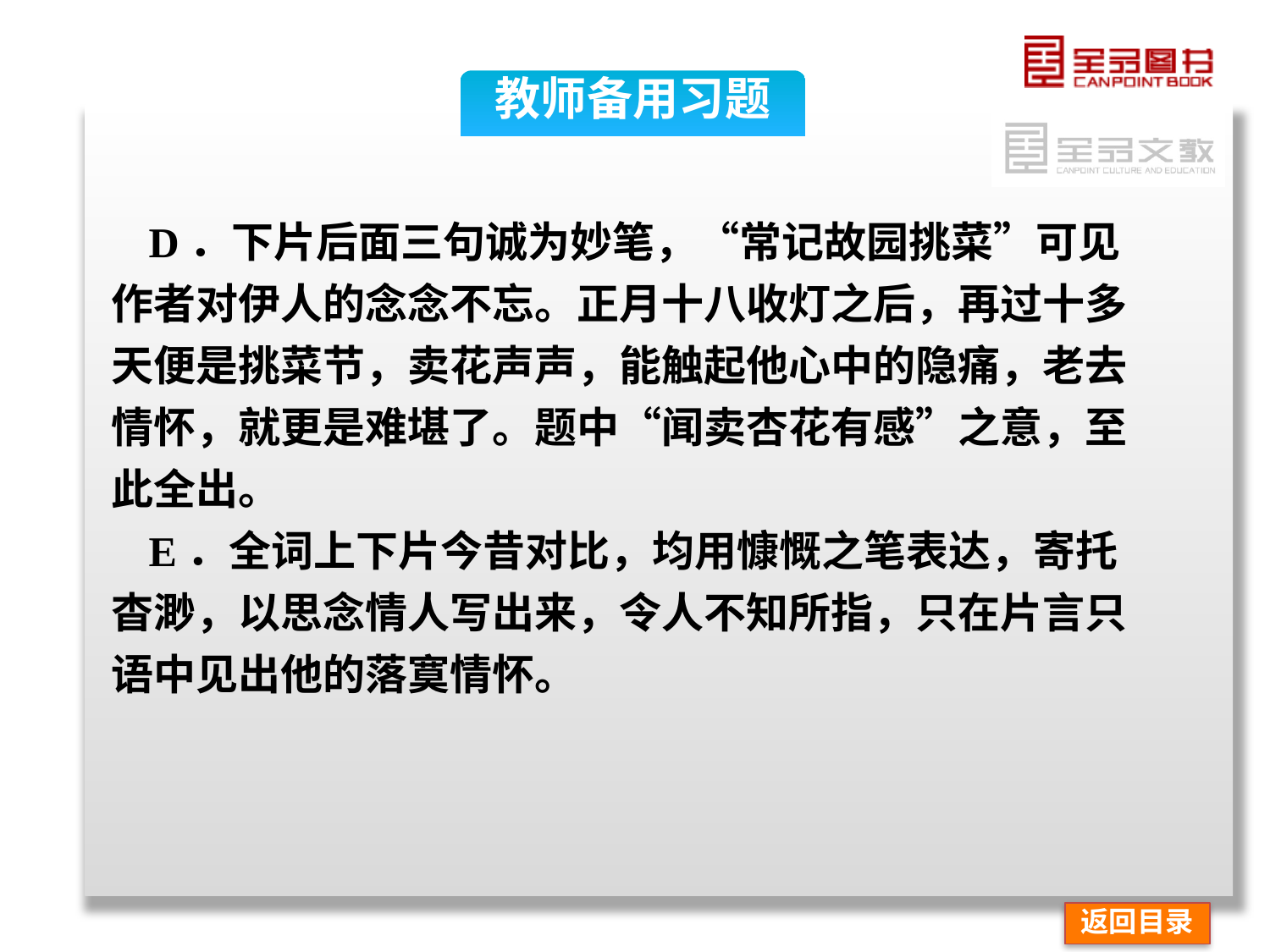

教师备用习题
D．下片后面三句诚为妙笔，“常记故园挑菜”可见作者对伊人的念念不忘。正月十八收灯之后，再过十多天便是挑菜节，卖花声声，能触起他心中的隐痛，老去情怀，就更是难堪了。题中“闻卖杏花有感”之意，至此全出。
E．全词上下片今昔对比，均用慷慨之笔表达，寄托杳渺，以思念情人写出来，令人不知所指，只在片言只语中见出他的落寞情怀。
返回目录